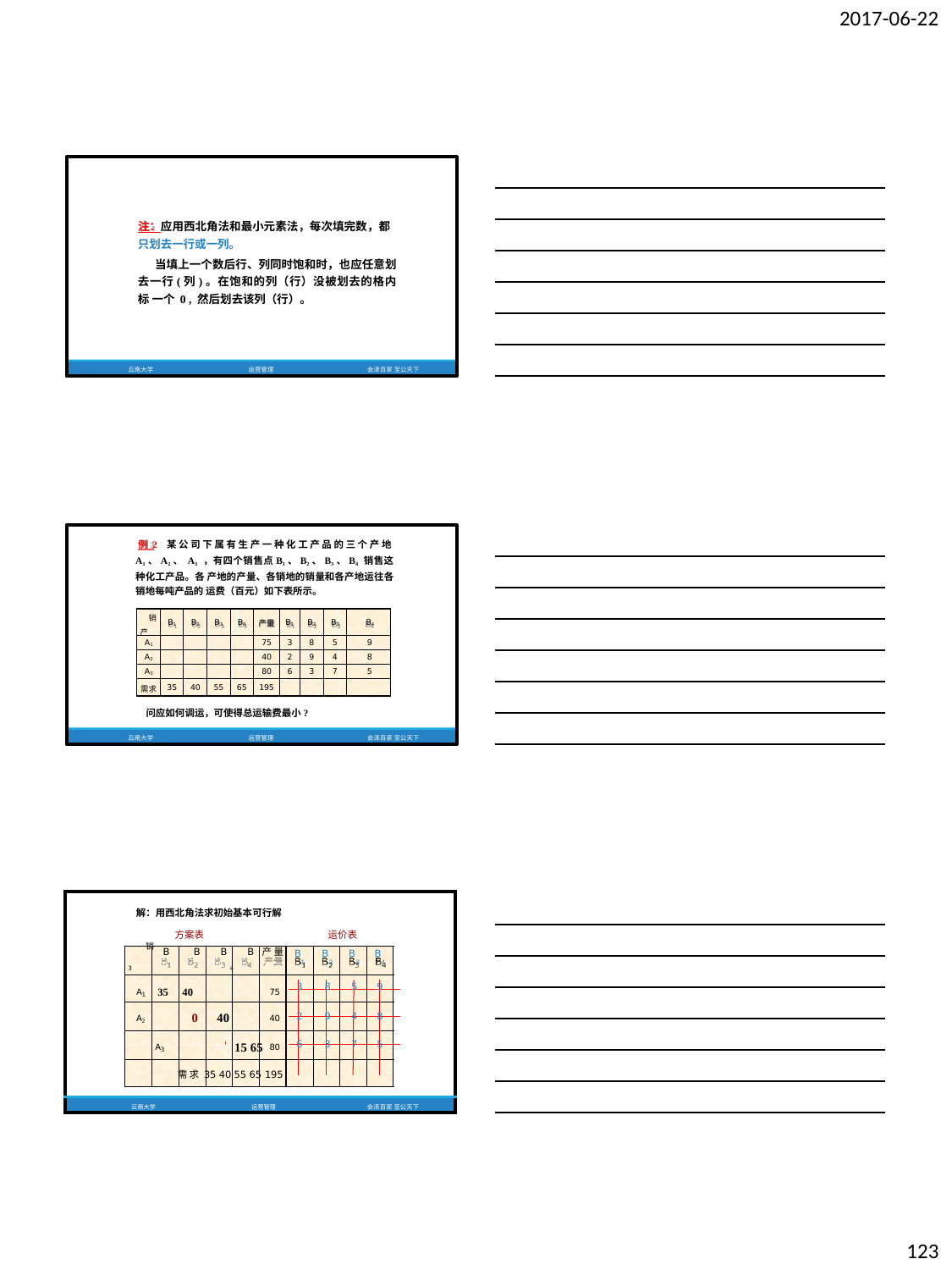

2017-06-22

注：应用西北角法和最小元素法，每次填完数，都 只划去一行或一列。
当填上一个数后行、列同时饱和时，也应任意划 去一行(列)。在饱和的列（行）没被划去的格内标 一个 0 , 然后划去该列（行）。

云南大学
运营管理
会泽百家 至公天下

例2 某公司下属有生产一种化工产品的三个产地A1、A2、 A3 ，有四个销售点B1、B2、B3、B4 销售这种化工产品。各 产地的产量、各销地的销量和各产地运往各销地每吨产品的 运费（百元）如下表所示。

| 销 产 | B1 | B2 | B3 | B4 | 产量 | B1 | B2 | B3 | B4 |
| --- | --- | --- | --- | --- | --- | --- | --- | --- | --- |
| A1 |  |  |  |  | 75 | 3 | 8 | 5 | 9 |
| A2 |  |  |  |  | 40 | 2 | 9 | 4 | 8 |
| A3 |  |  |  |  | 80 | 6 | 3 | 7 | 5 |
| 需求 | 35 | 40 | 55 | 65 | 195 |  |  |  |  |

问应如何调运，可使得总运输费最小?

云南大学
运营管理
会泽百家 至公天下

| 解：用西北角法求初始基本可行解 |  |  |  |
| --- | --- | --- | --- |
| 方案表 |  | 运价表 |  |
| 销 B B B B 产 量 | B | B B | B |
| 产 1 2 3 4 | 1 | 2 3 | 4 |
| A1 35 40 75 | 3 | 8 5 | 9 |
| A2 0 40 40 | 2 | 9 4 | 8 |
| A3 15 65 80 | 6 | 3 7 | 5 |
| 需 求 35 40 55 65 195 |  |  |  |
| 云南大学 运营管理 |  |  | 会泽百家 至公天下 |

123